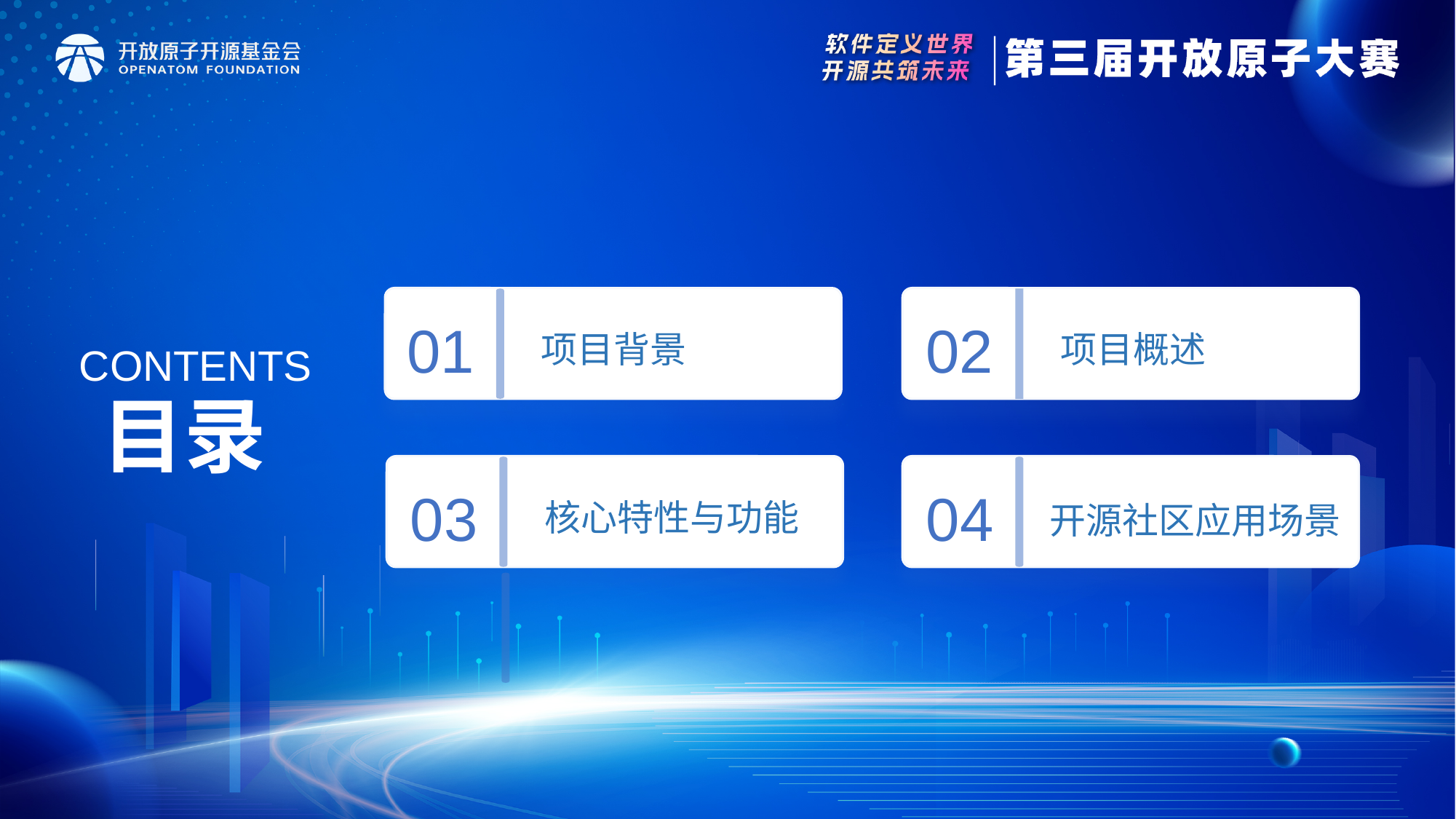

项目背景
项目概述
01
02
CONTENTS
目录

核心特性与功能
开源社区应用场景
03
04